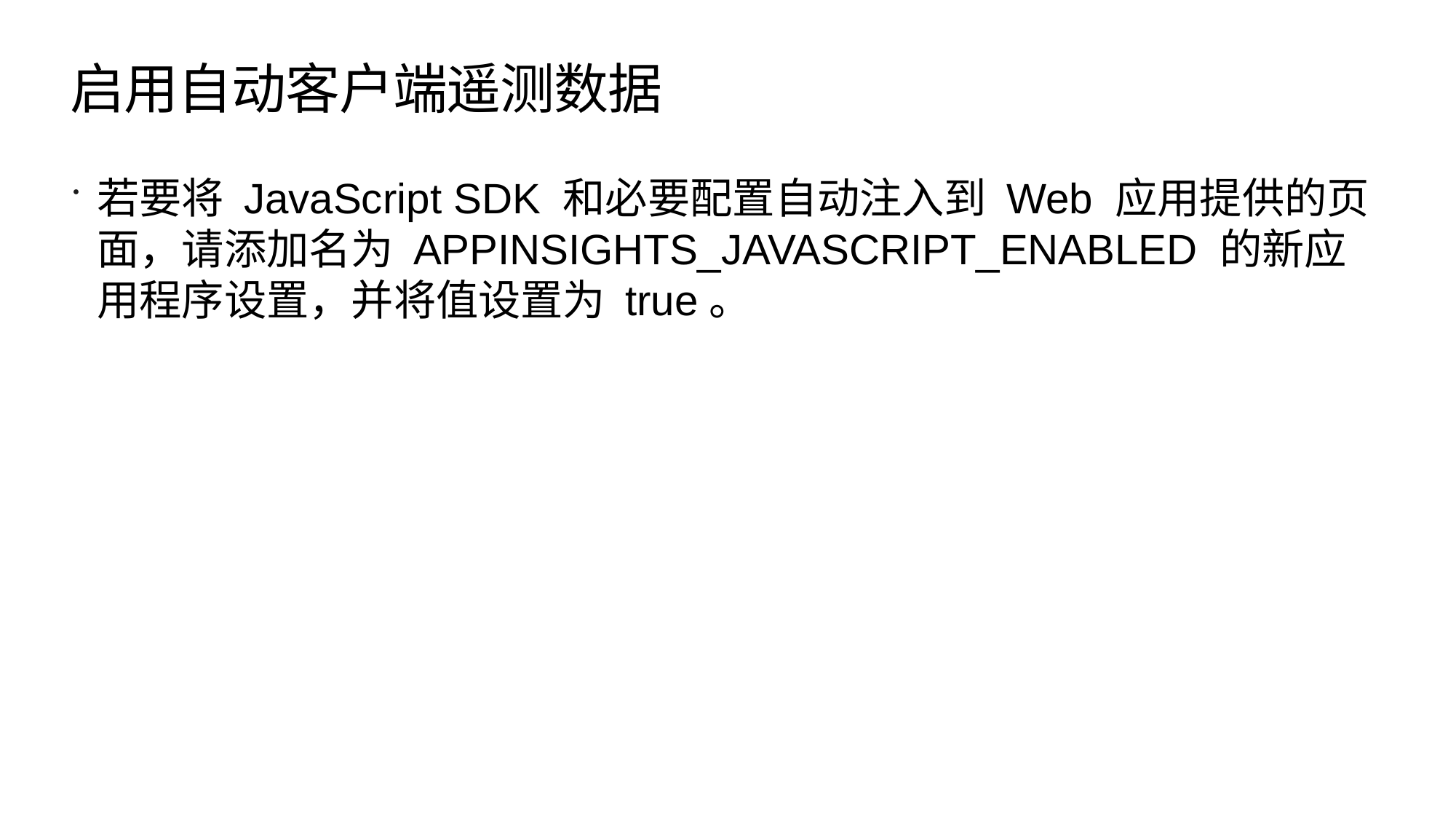

# 启用自动客户端遥测数据
若要将 JavaScript SDK 和必要配置自动注入到 Web 应用提供的页面，请添加名为 APPINSIGHTS_JAVASCRIPT_ENABLED 的新应用程序设置，并将值设置为 true。